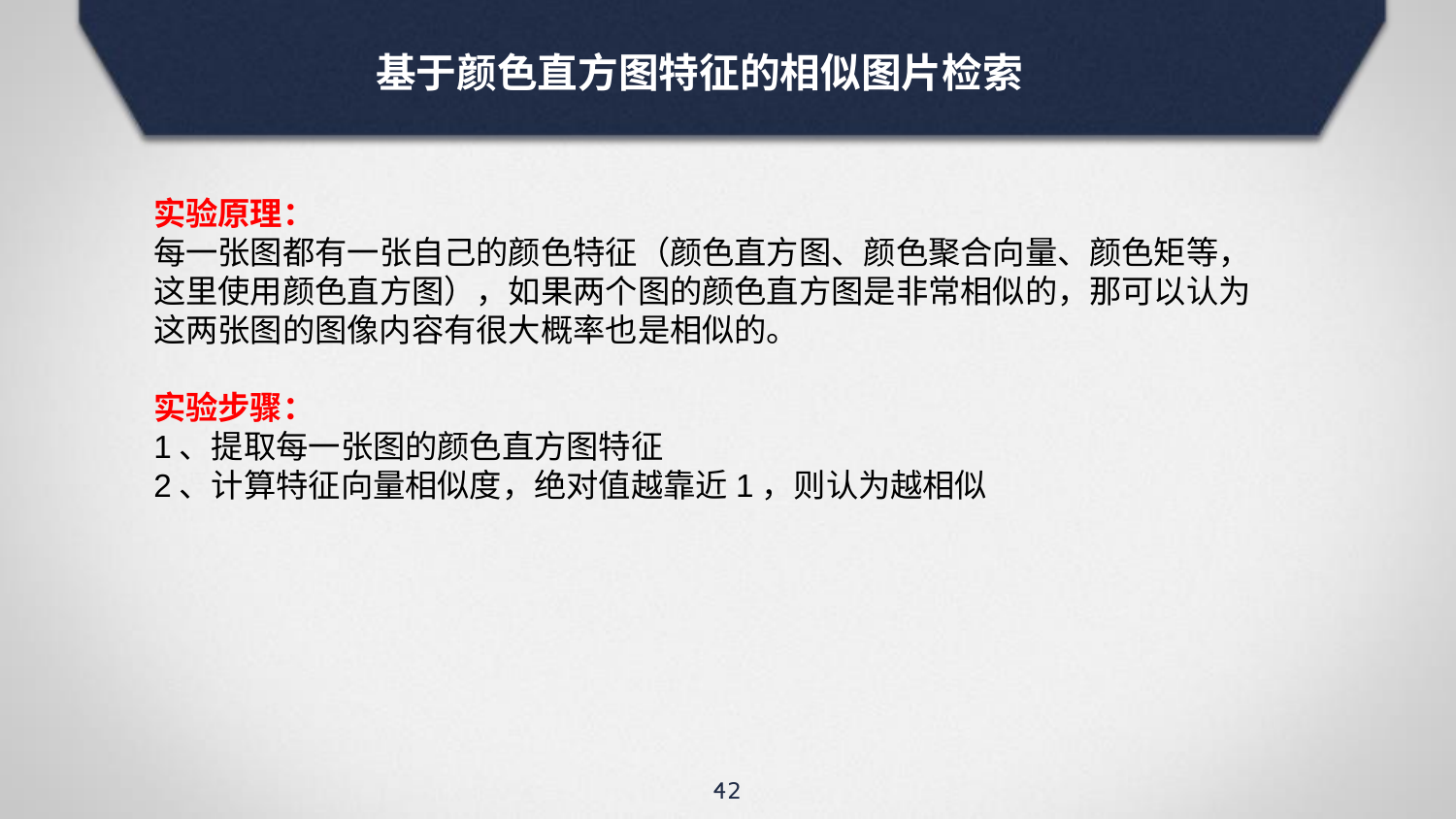

# 基于颜色直方图特征的相似图片检索
实验原理：
每一张图都有一张自己的颜色特征（颜色直方图、颜色聚合向量、颜色矩等，这里使用颜色直方图），如果两个图的颜色直方图是非常相似的，那可以认为这两张图的图像内容有很大概率也是相似的。

实验步骤：
1、提取每一张图的颜色直方图特征
2、计算特征向量相似度，绝对值越靠近1，则认为越相似
42